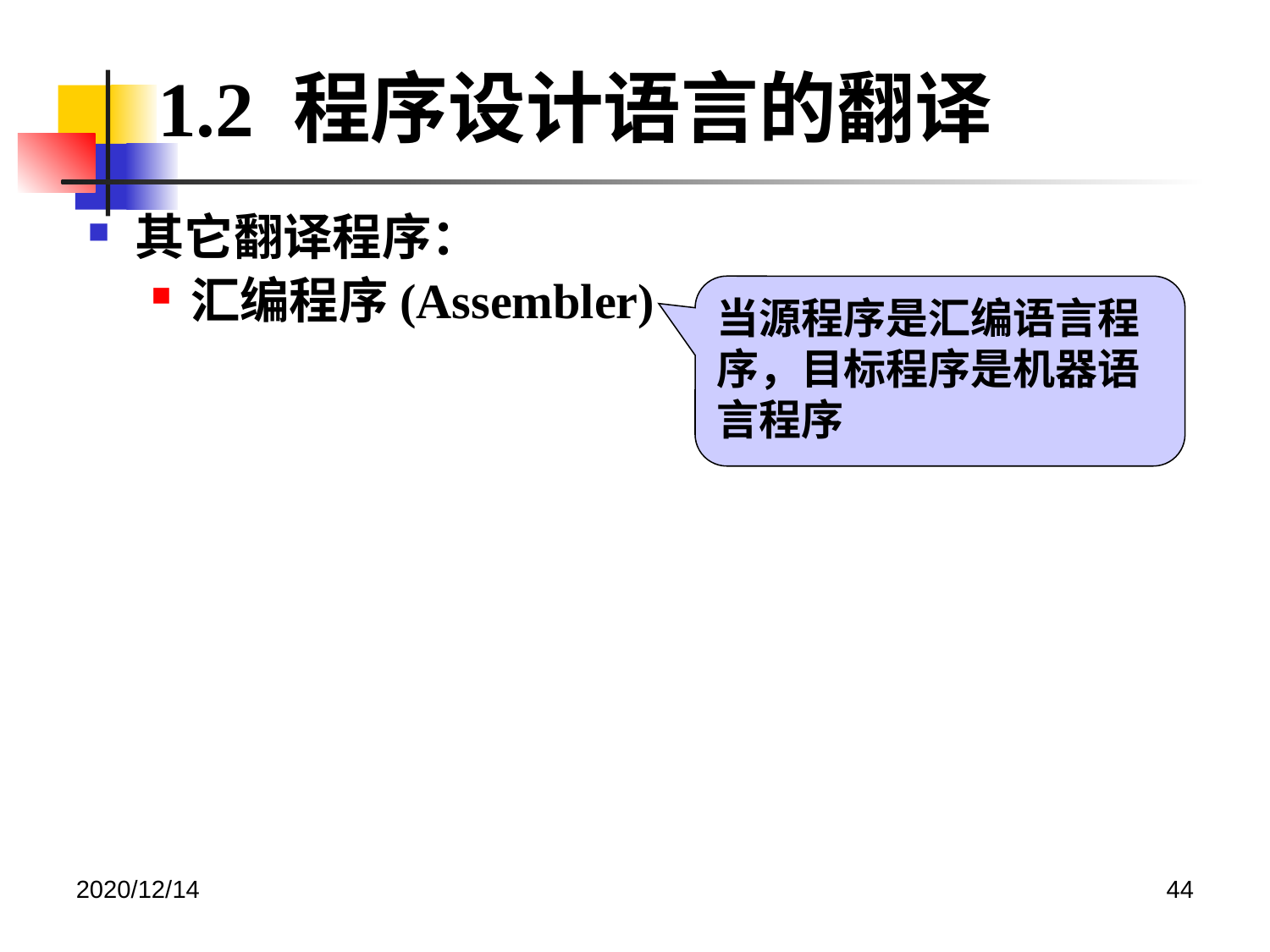

1.2 程序设计语言的翻译
其它翻译程序：
汇编程序(Assembler)
当源程序是汇编语言程序，目标程序是机器语言程序
2020/12/14
44